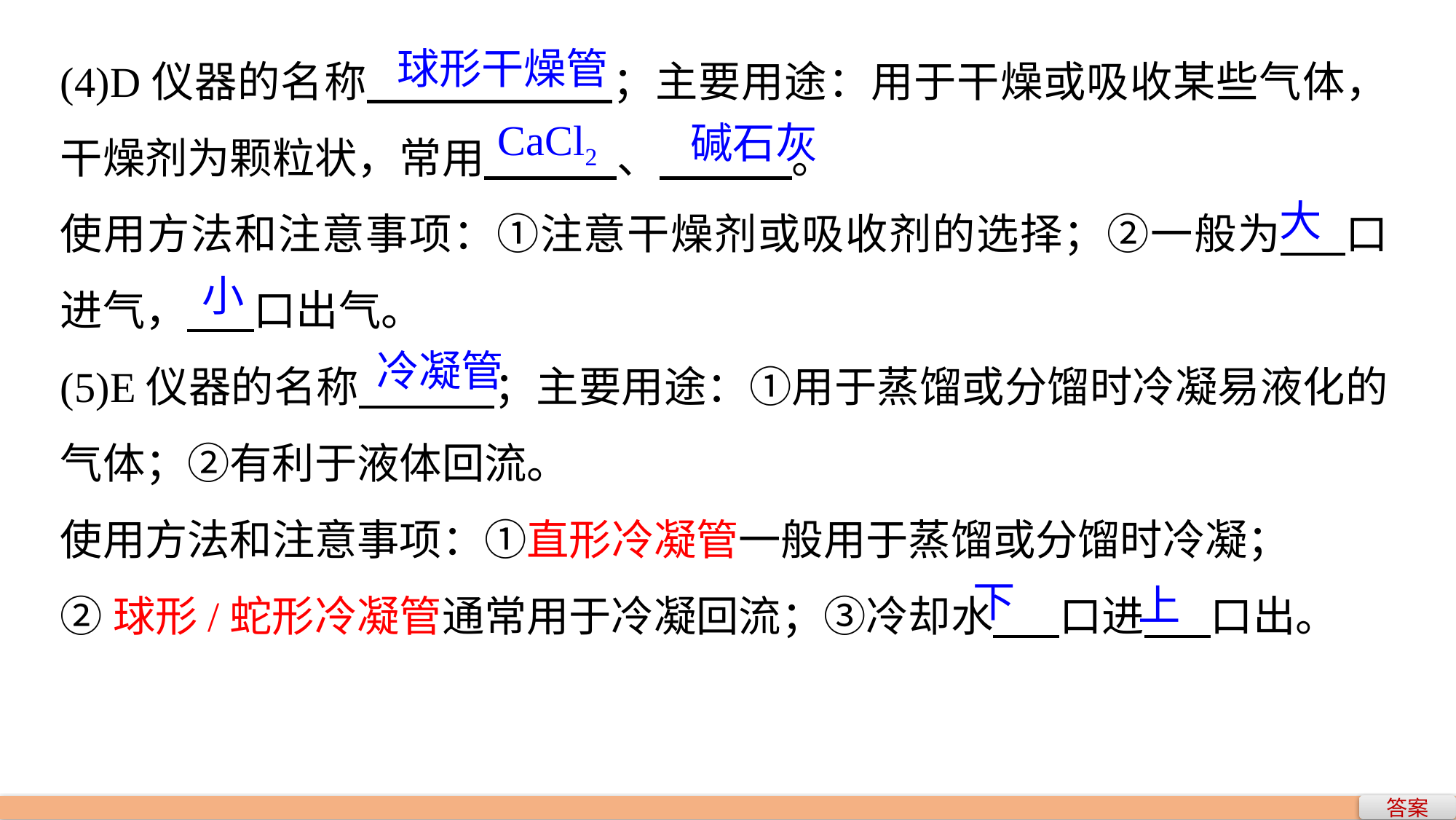

(4)D仪器的名称                        ；主要用途：用于干燥或吸收某些气体，干燥剂为颗粒状，常用              、              。
使用方法和注意事项：①注意干燥剂或吸收剂的选择；②一般为      口进气，       口出气。
(5)E仪器的名称              ；主要用途：①用于蒸馏或分馏时冷凝易液化的气体；②有利于液体回流。
使用方法和注意事项：①直形冷凝管一般用于蒸馏或分馏时冷凝；
②球形/蛇形冷凝管通常用于冷凝回流；③冷却水       口进       口出。
球形干燥管
CaCl2
碱石灰
大
小
冷凝管
下
上
答案